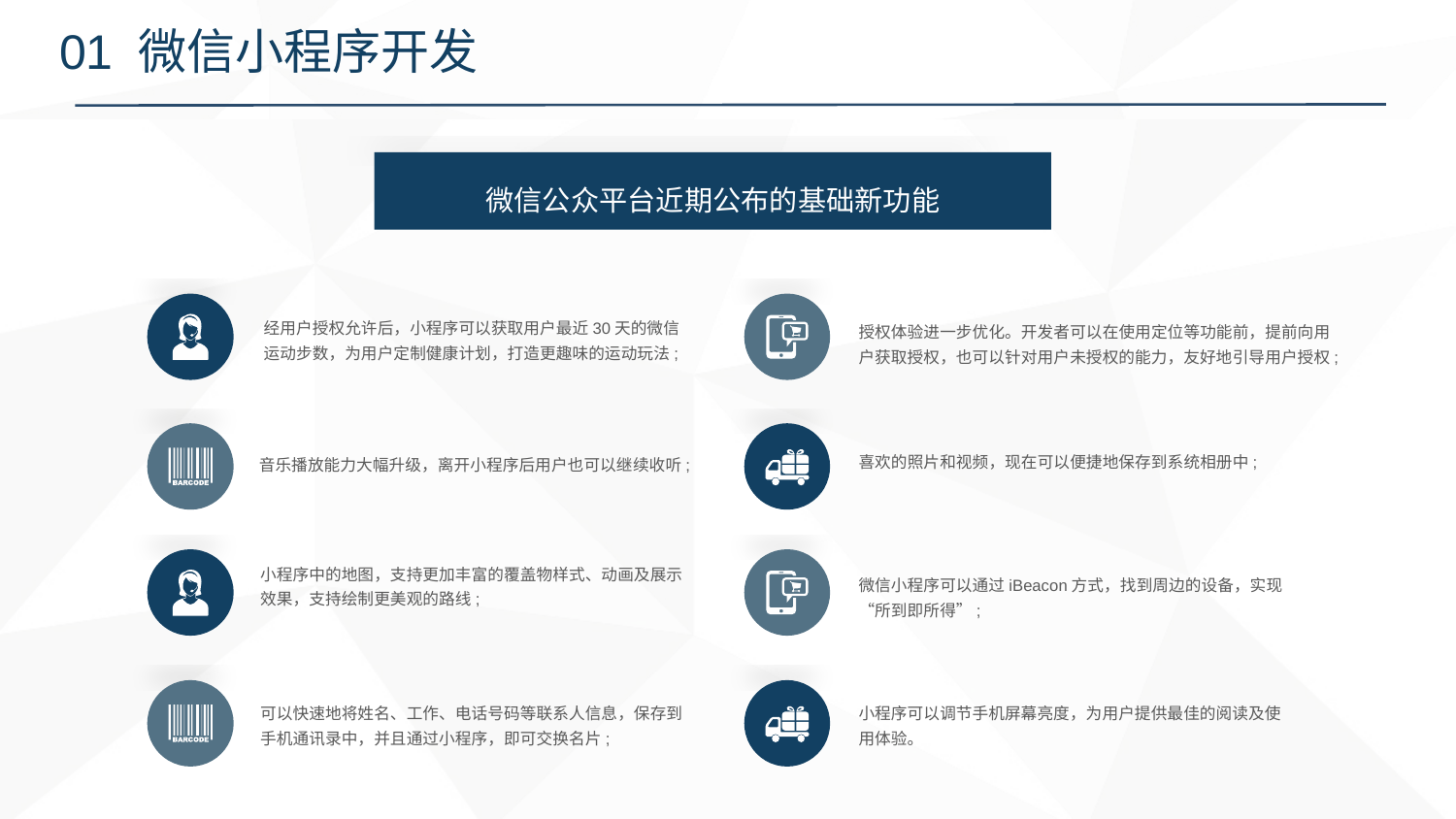

# 01 微信小程序开发
微信公众平台近期公布的基础新功能

经用户授权允许后，小程序可以获取用户最近30天的微信运动步数，为用户定制健康计划，打造更趣味的运动玩法;
授权体验进一步优化。开发者可以在使用定位等功能前，提前向用户获取授权，也可以针对用户未授权的能力，友好地引导用户授权;

喜欢的照片和视频，现在可以便捷地保存到系统相册中;
音乐播放能力大幅升级，离开小程序后用户也可以继续收听;

小程序中的地图，支持更加丰富的覆盖物样式、动画及展示效果，支持绘制更美观的路线;
微信小程序可以通过iBeacon方式，找到周边的设备，实现“所到即所得”;

小程序可以调节手机屏幕亮度，为用户提供最佳的阅读及使用体验。
可以快速地将姓名、工作、电话号码等联系人信息，保存到手机通讯录中，并且通过小程序，即可交换名片;